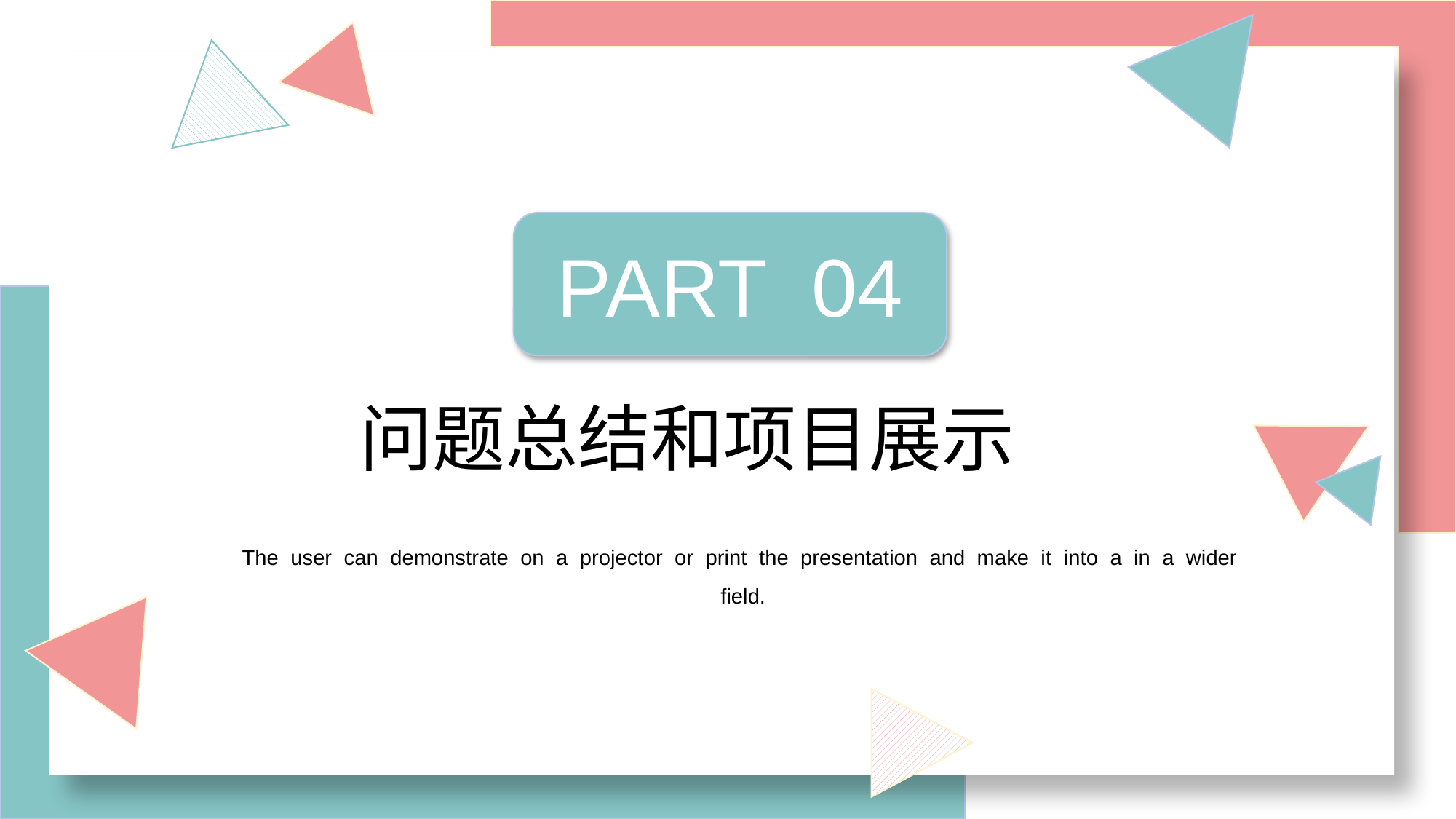

PART  04

问题总结和项目展示

The  user  can  demonstrate  on  a  projector  or  print  the  presentation  and  make  it  into  a  in  a  wider  field.